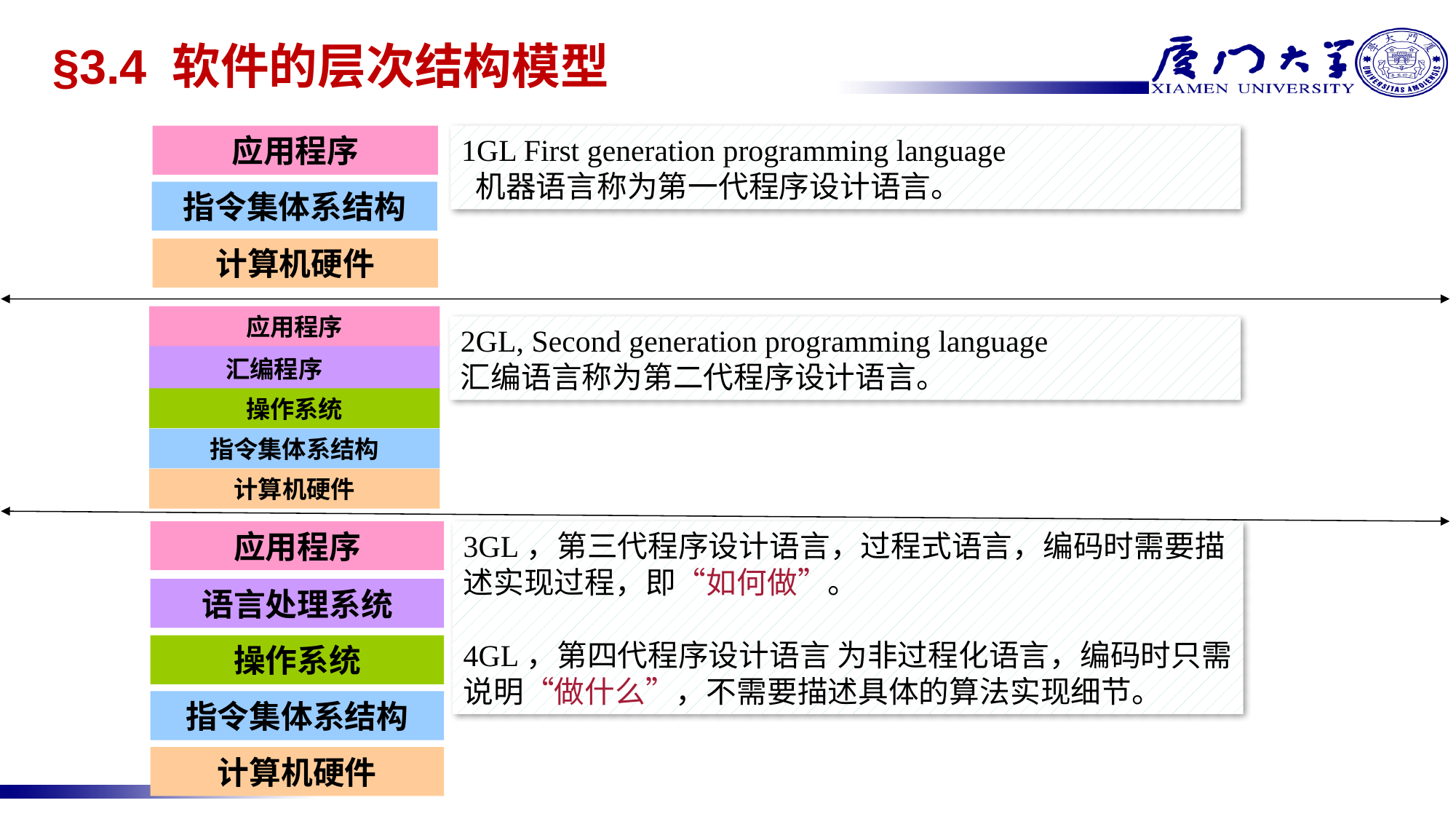

# §3.4 软件的层次结构模型
应用程序
指令集体系结构
计算机硬件
1GL First generation programming language
 机器语言称为第一代程序设计语言。

应用程序
        汇编程序
操作系统
指令集体系结构
计算机硬件
2GL, Second generation programming language
汇编语言称为第二代程序设计语言。

应用程序
语言处理系统
操作系统
指令集体系结构
计算机硬件
3GL，第三代程序设计语言，过程式语言，编码时需要描述实现过程，即“如何做”。

4GL，第四代程序设计语言 为非过程化语言，编码时只需说明“做什么”，不需要描述具体的算法实现细节。